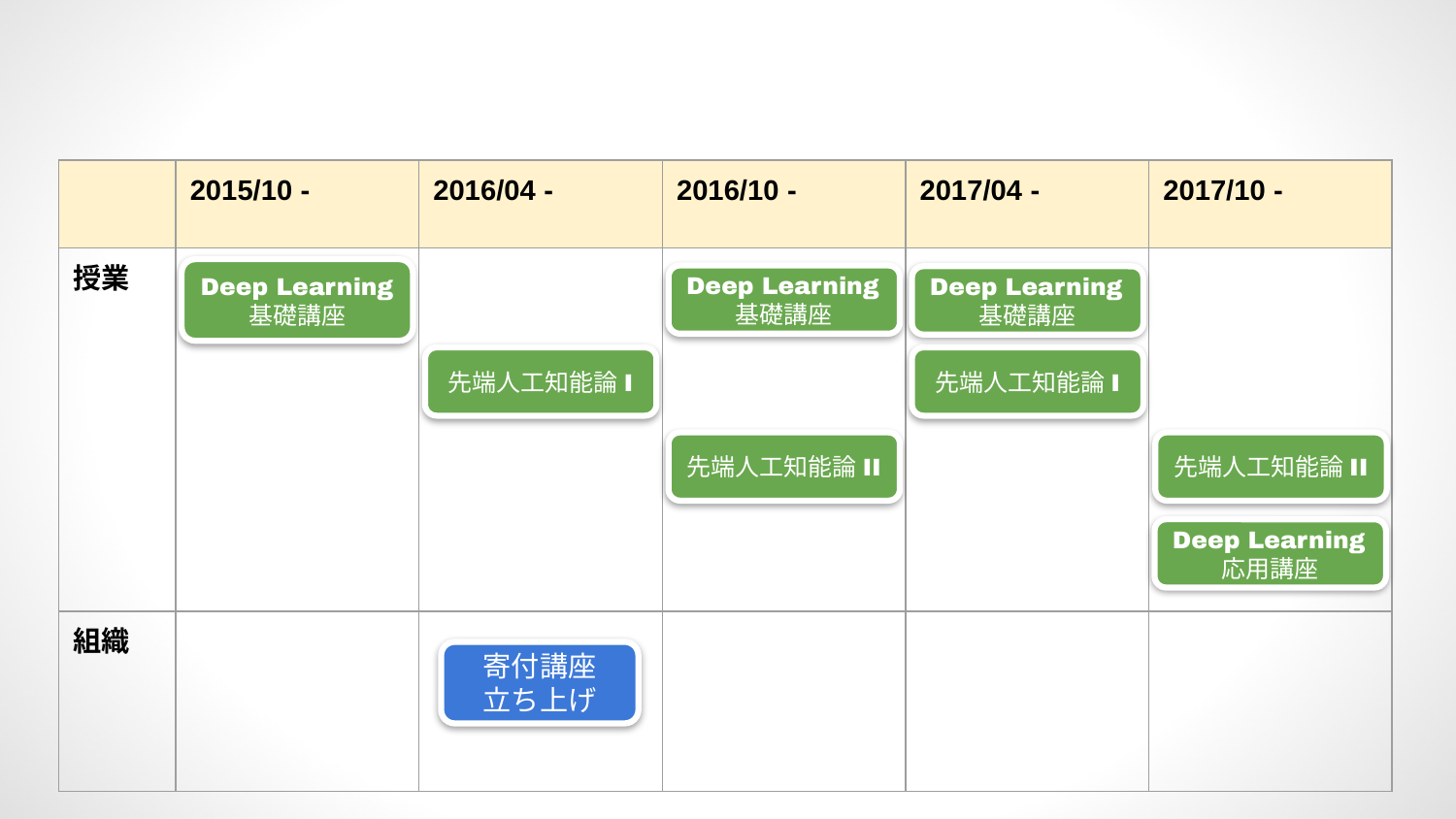

#
|  | 2015/10 - | 2016/04 - | 2016/10 - | 2017/04 - | 2017/10 - |
| --- | --- | --- | --- | --- | --- |
| 授業 |  |  |  |  |  |
| 組織 |  |  |  |  |  |
Deep Learning
基礎講座
Deep Learning基礎講座
Deep Learning基礎講座
先端人工知能論I
先端人工知能論I
先端人工知能論II
先端人工知能論II
Deep Learning応用講座
寄付講座
立ち上げ